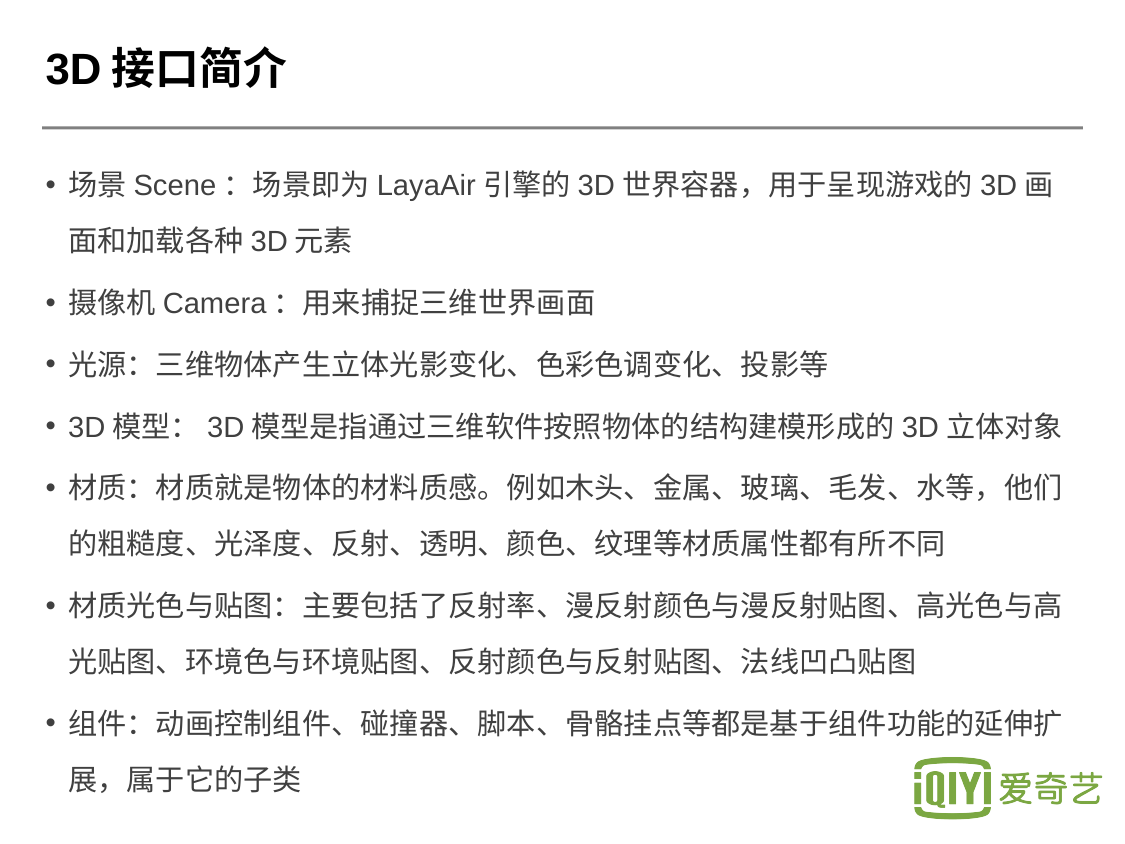

# 3D接口简介
场景Scene：场景即为LayaAir引擎的3D世界容器，用于呈现游戏的3D画面和加载各种3D元素
摄像机Camera：用来捕捉三维世界画面
光源：三维物体产生立体光影变化、色彩色调变化、投影等
3D模型：3D模型是指通过三维软件按照物体的结构建模形成的3D立体对象
材质：材质就是物体的材料质感。例如木头、金属、玻璃、毛发、水等，他们的粗糙度、光泽度、反射、透明、颜色、纹理等材质属性都有所不同
材质光色与贴图：主要包括了反射率、漫反射颜色与漫反射贴图、高光色与高光贴图、环境色与环境贴图、反射颜色与反射贴图、法线凹凸贴图
组件：动画控制组件、碰撞器、脚本、骨骼挂点等都是基于组件功能的延伸扩展，属于它的子类